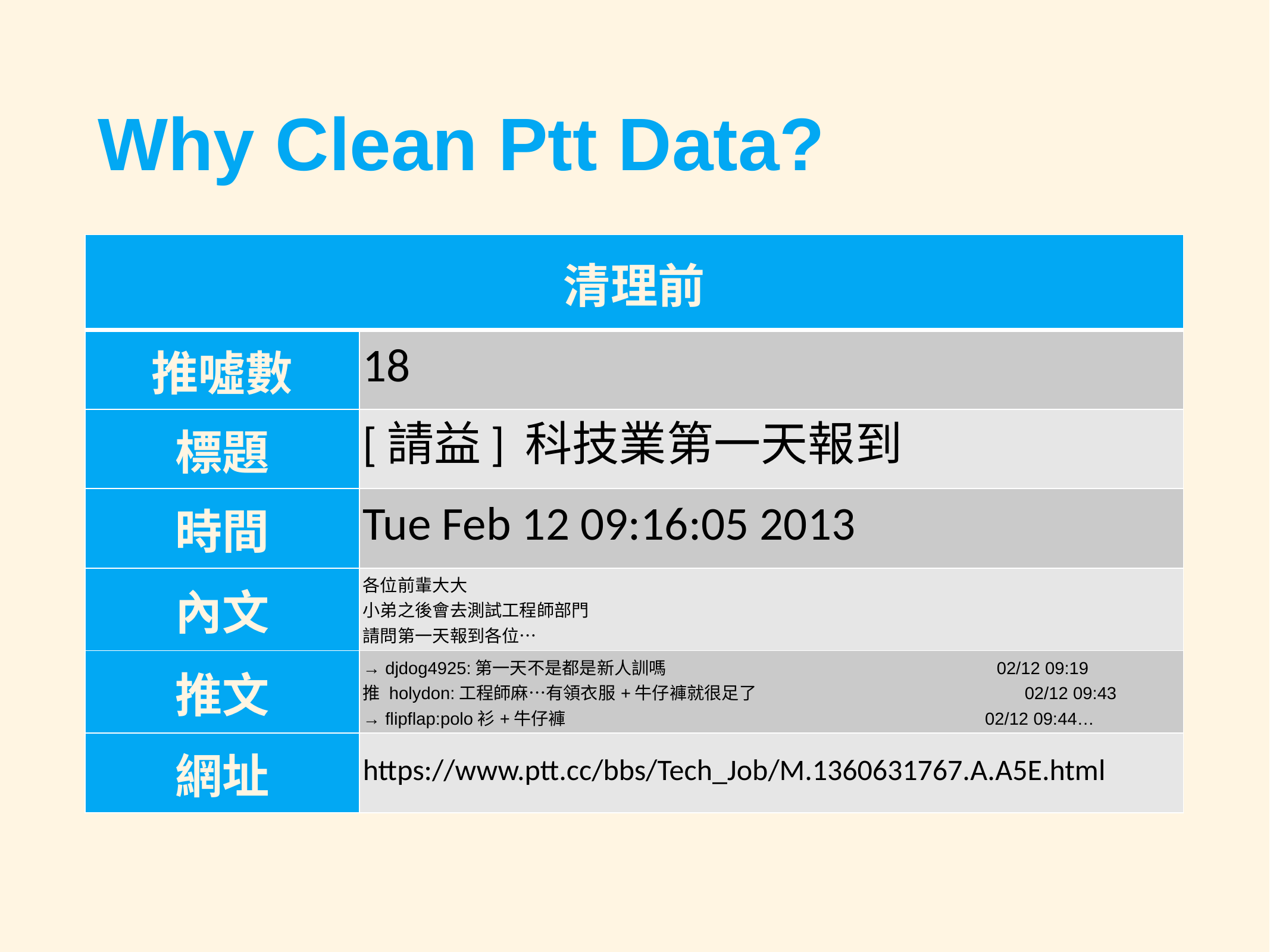

30
# Why Clean Ptt Data?
| 清理前 |  |
| --- | --- |
| 推噓數 | 18 |
| 標題 | [請益] 科技業第一天報到 |
| 時間 | Tue Feb 12 09:16:05 2013 |
| 內文 | 各位前輩大大 小弟之後會去測試工程師部門 請問第一天報到各位… |
| 推文 | → djdog4925:第一天不是都是新人訓嗎 02/12 09:19 推 holydon:工程師麻…有領衣服+牛仔褲就很足了 02/12 09:43 → flipflap:polo衫+牛仔褲 02/12 09:44… |
| 網址 | https://www.ptt.cc/bbs/Tech\_Job/M.1360631767.A.A5E.html |